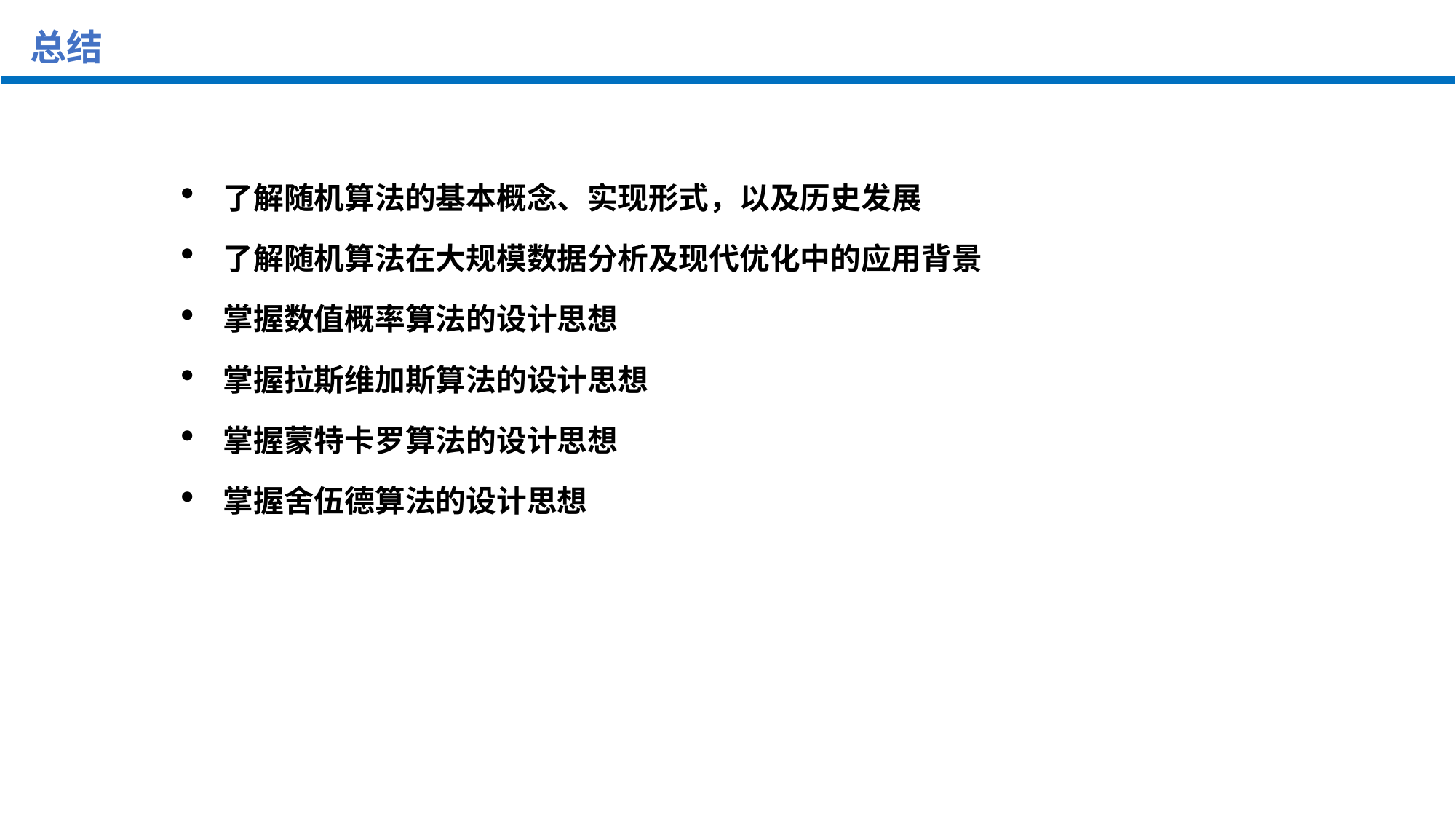

总结

了解随机算法的基本概念、实现形式，以及历史发展
了解随机算法在大规模数据分析及现代优化中的应用背景
掌握数值概率算法的设计思想
掌握拉斯维加斯算法的设计思想
掌握蒙特卡罗算法的设计思想
掌握舍伍德算法的设计思想